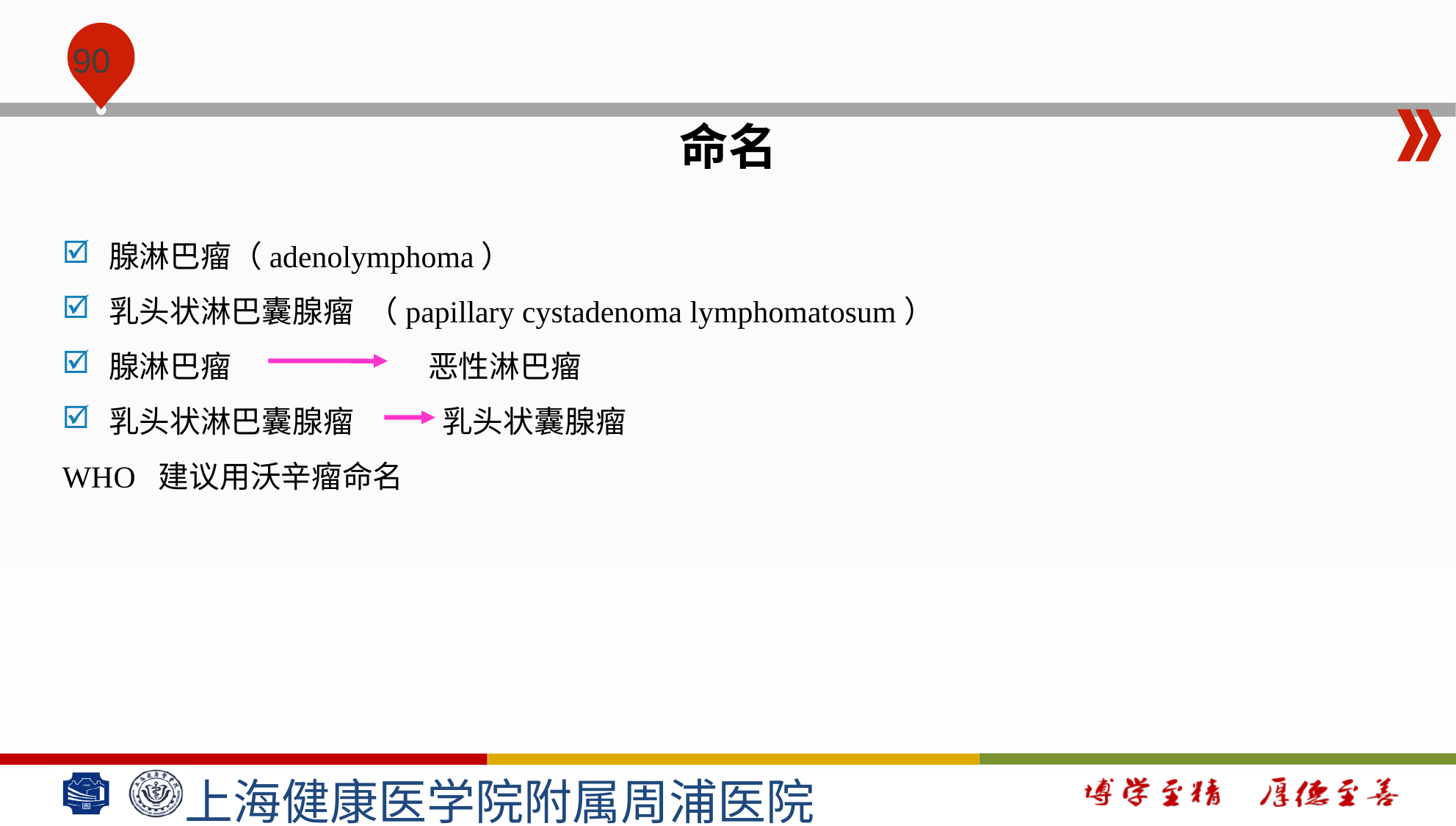

#

命名
腺淋巴瘤（adenolymphoma）
乳头状淋巴囊腺瘤  （papillary cystadenoma lymphomatosum）
腺淋巴瘤                             恶性淋巴瘤
乳头状淋巴囊腺瘤             乳头状囊腺瘤
WHO  建议用沃辛瘤命名